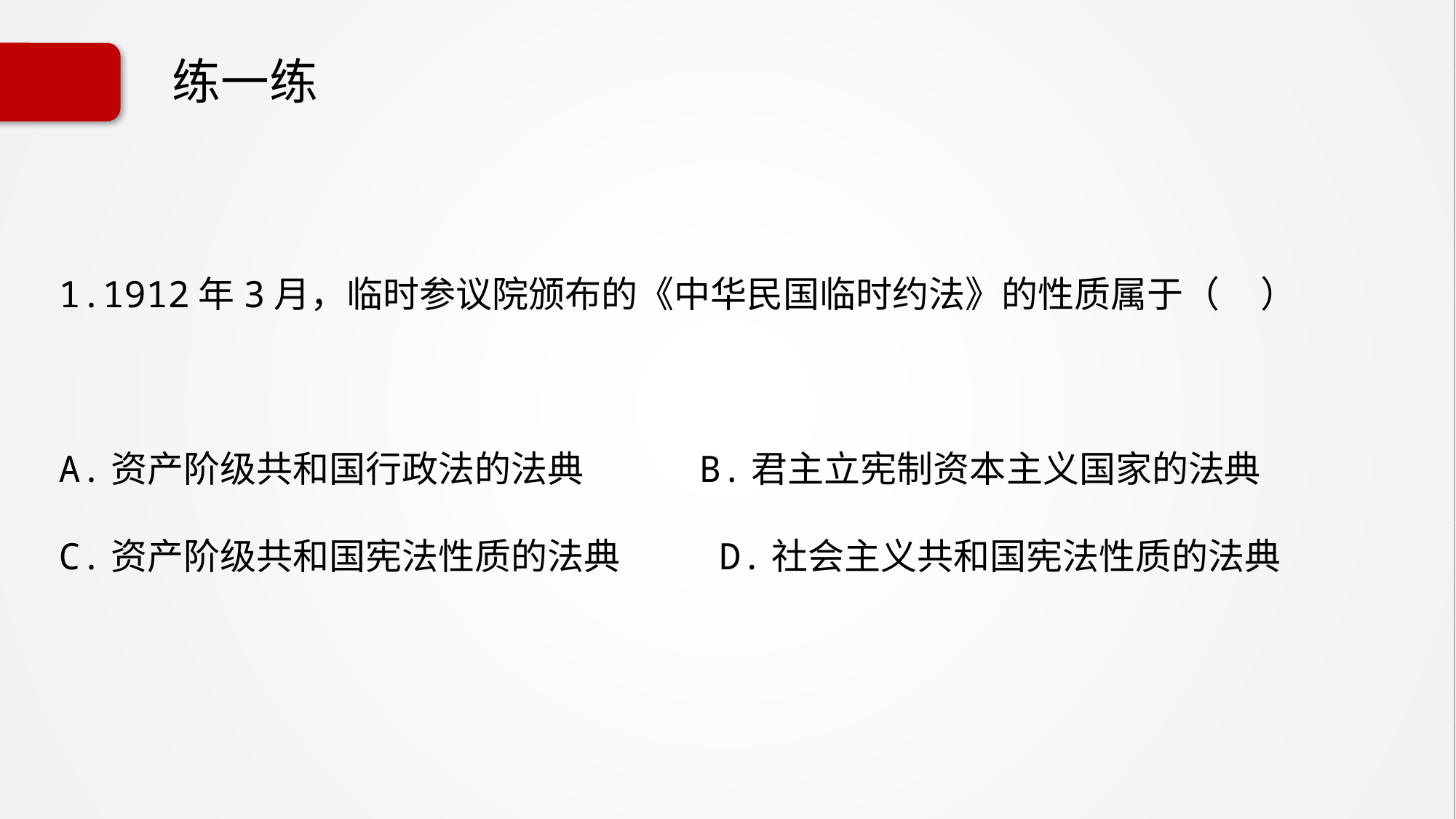

# 练一练
1.1912年3月，临时参议院颁布的《中华民国临时约法》的性质属于（     ）

A.资产阶级共和国行政法的法典             B.君主立宪制资本主义国家的法典

C.资产阶级共和国宪法性质的法典           D.社会主义共和国宪法性质的法典